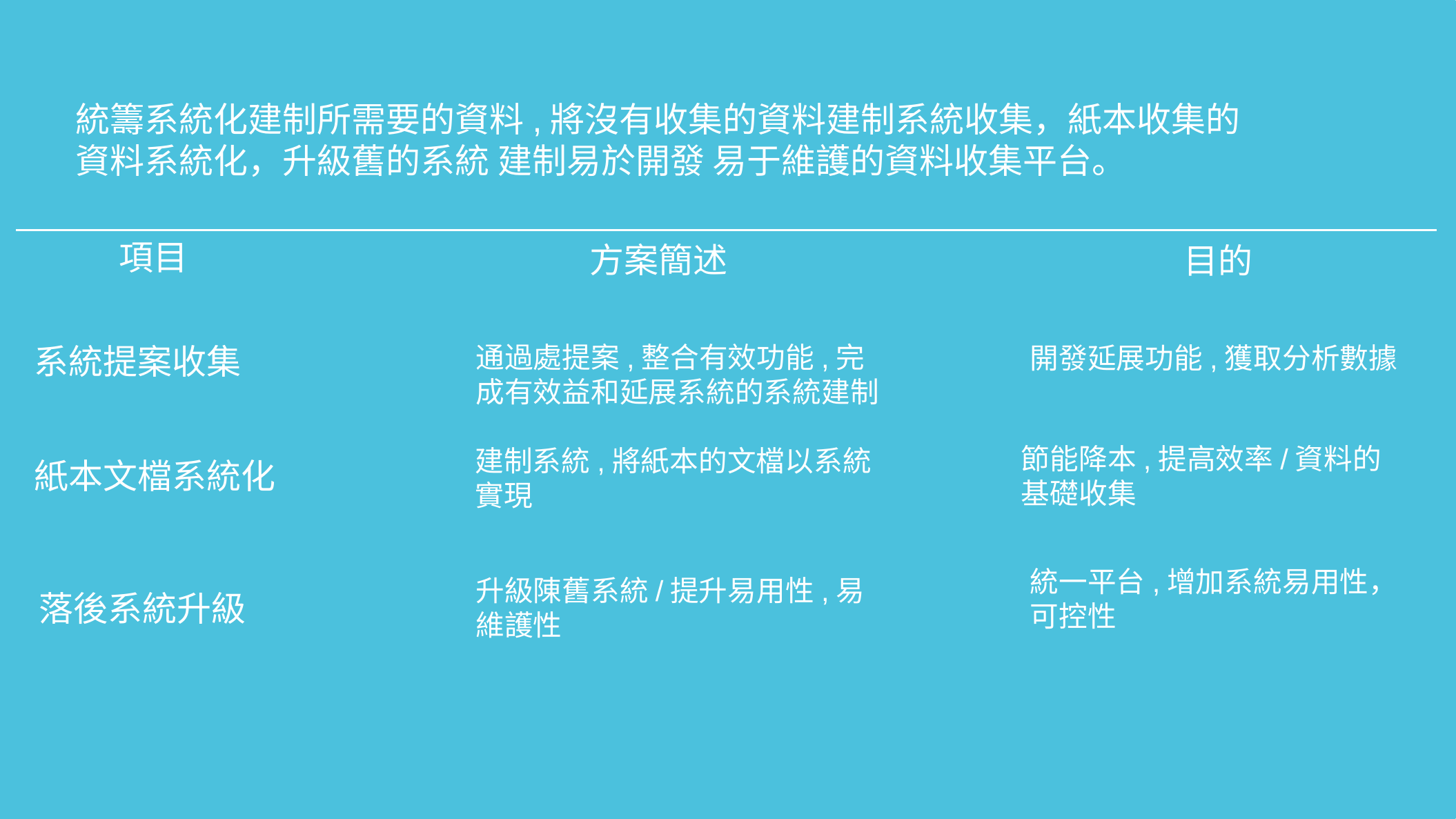

統籌系統化建制所需要的資料,將沒有收集的資料建制系統收集，紙本收集的資料系統化，升級舊的系統 建制易於開發 易于維護的資料收集平台。
項目
方案簡述
目的
系統提案收集
通過處提案,整合有效功能,完成有效益和延展系統的系統建制
開發延展功能,獲取分析數據
節能降本,提高效率/資料的基礎收集
建制系統,將紙本的文檔以系統實現
紙本文檔系統化
統一平台,增加系統易用性，可控性
升級陳舊系統/提升易用性,易維護性
落後系統升級